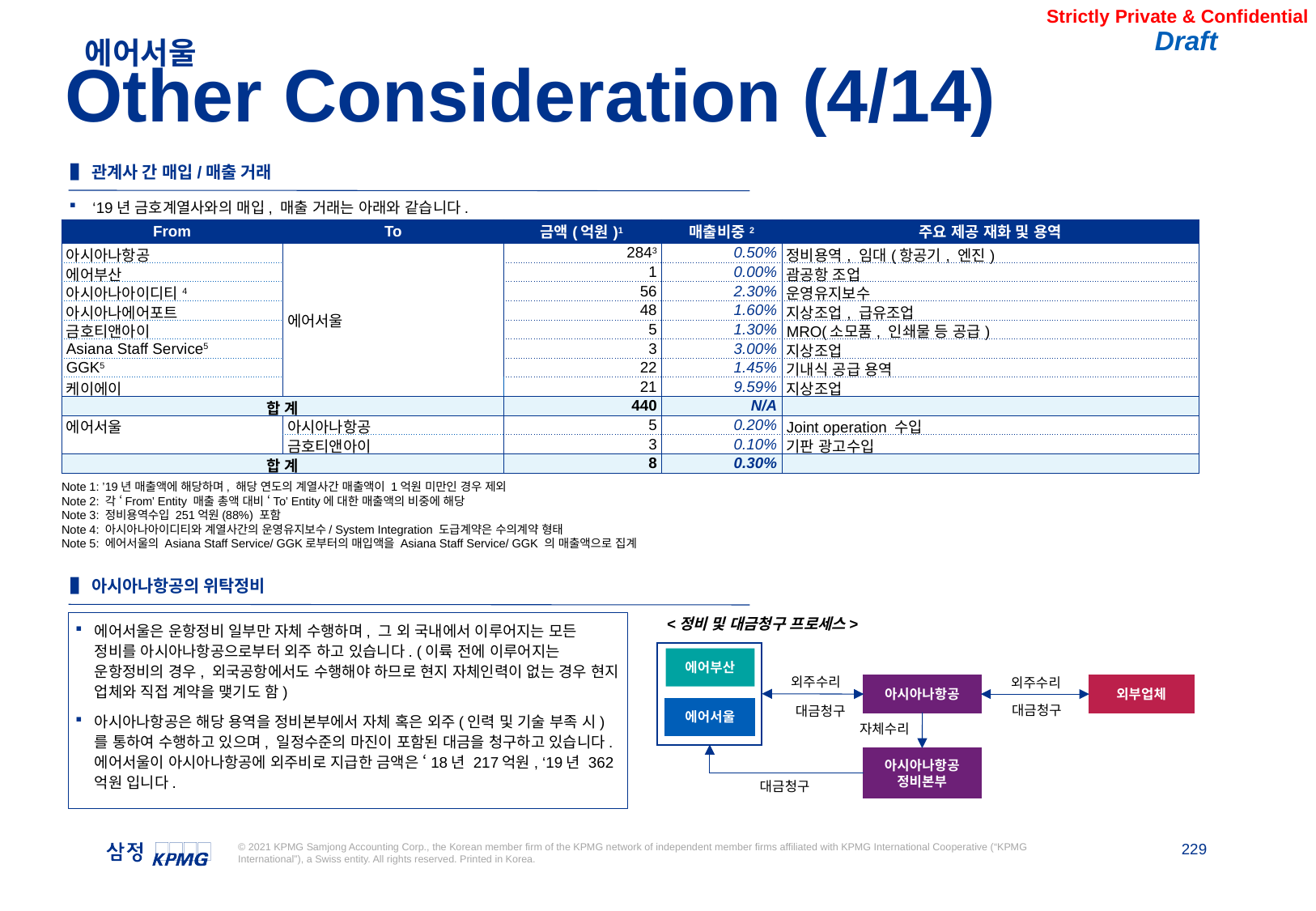

에어서울
Other Consideration (4/14)
▌관계사 간 매입/매출 거래

 ‘19년 금호계열사와의 매입, 매출 거래는 아래와 같습니다.
| From | To | 금액(억원)1 | 매출비중2 | 주요 제공 재화 및 용역 |
| --- | --- | --- | --- | --- |
| 아시아나항공 | 에어서울 | 2843 | 0.50% | 정비용역, 임대(항공기, 엔진) |
| 에어부산 |  | 1 | 0.00% | 괌공항 조업 |
| 아시아나아이디티4 |  | 56 | 2.30% | 운영유지보수 |
| 아시아나에어포트 |  | 48 | 1.60% | 지상조업, 급유조업 |
| 금호티앤아이 |  | 5 | 1.30% | MRO(소모품, 인쇄물 등 공급) |
| Asiana Staff Service5 |  | 3 | 3.00% | 지상조업 |
| GGK5 |  | 22 | 1.45% | 기내식 공급 용역 |
| 케이에이 |  | 21 | 9.59% | 지상조업 |
| 합 계 |  | 440 | N/A |  |
| 에어서울 | 아시아나항공 | 5 | 0.20% | Joint operation 수입 |
|  | 금호티앤아이 | 3 | 0.10% | 기판 광고수입 |
| 합 계 |  | 8 | 0.30% |  |
Note 1: ’19년 매출액에 해당하며, 해당 연도의 계열사간 매출액이 1억원 미만인 경우 제외
Note 2: 각 ‘From’ Entity 매출 총액 대비 ‘To’ Entity에 대한 매출액의 비중에 해당
Note 3: 정비용역수입 251억원(88%) 포함
Note 4: 아시아나아이디티와 계열사간의 운영유지보수/ System Integration 도급계약은 수의계약 형태
Note 5: 에어서울의 Asiana Staff Service/ GGK로부터의 매입액을 Asiana Staff Service/ GGK 의 매출액으로 집계
▌아시아나항공의 위탁정비

<정비 및 대금청구 프로세스>
에어서울은 운항정비 일부만 자체 수행하며, 그 외 국내에서 이루어지는 모든 정비를 아시아나항공으로부터 외주 하고 있습니다. (이륙 전에 이루어지는 운항정비의 경우, 외국공항에서도 수행해야 하므로 현지 자체인력이 없는 경우 현지 업체와 직접 계약을 맺기도 함)
아시아나항공은 해당 용역을 정비본부에서 자체 혹은 외주(인력 및 기술 부족 시)를 통하여 수행하고 있으며, 일정수준의 마진이 포함된 대금을 청구하고 있습니다. 에어서울이 아시아나항공에 외주비로 지급한 금액은 ‘18년 217억원, ‘19년 362억원 입니다.

에어부산
외주수리
외주수리
아시아나항공
외부업체
대금청구
대금청구
에어서울
자체수리
아시아나항공
정비본부
대금청구